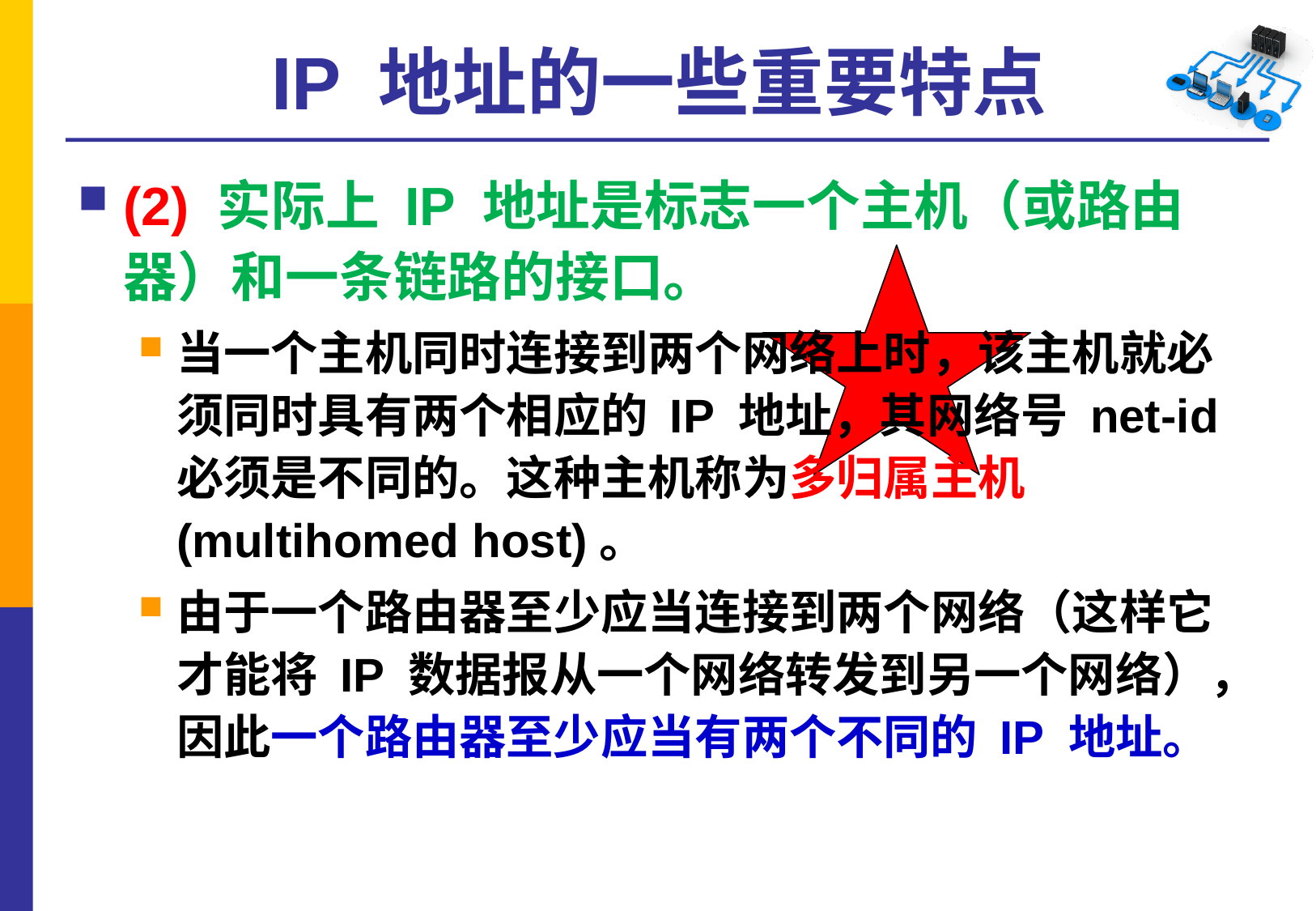

# IP 地址的一些重要特点
(2) 实际上 IP 地址是标志一个主机（或路由器）和一条链路的接口。
当一个主机同时连接到两个网络上时，该主机就必须同时具有两个相应的 IP 地址，其网络号 net-id 必须是不同的。这种主机称为多归属主机 (multihomed host)。
由于一个路由器至少应当连接到两个网络（这样它才能将 IP 数据报从一个网络转发到另一个网络），因此一个路由器至少应当有两个不同的 IP 地址。